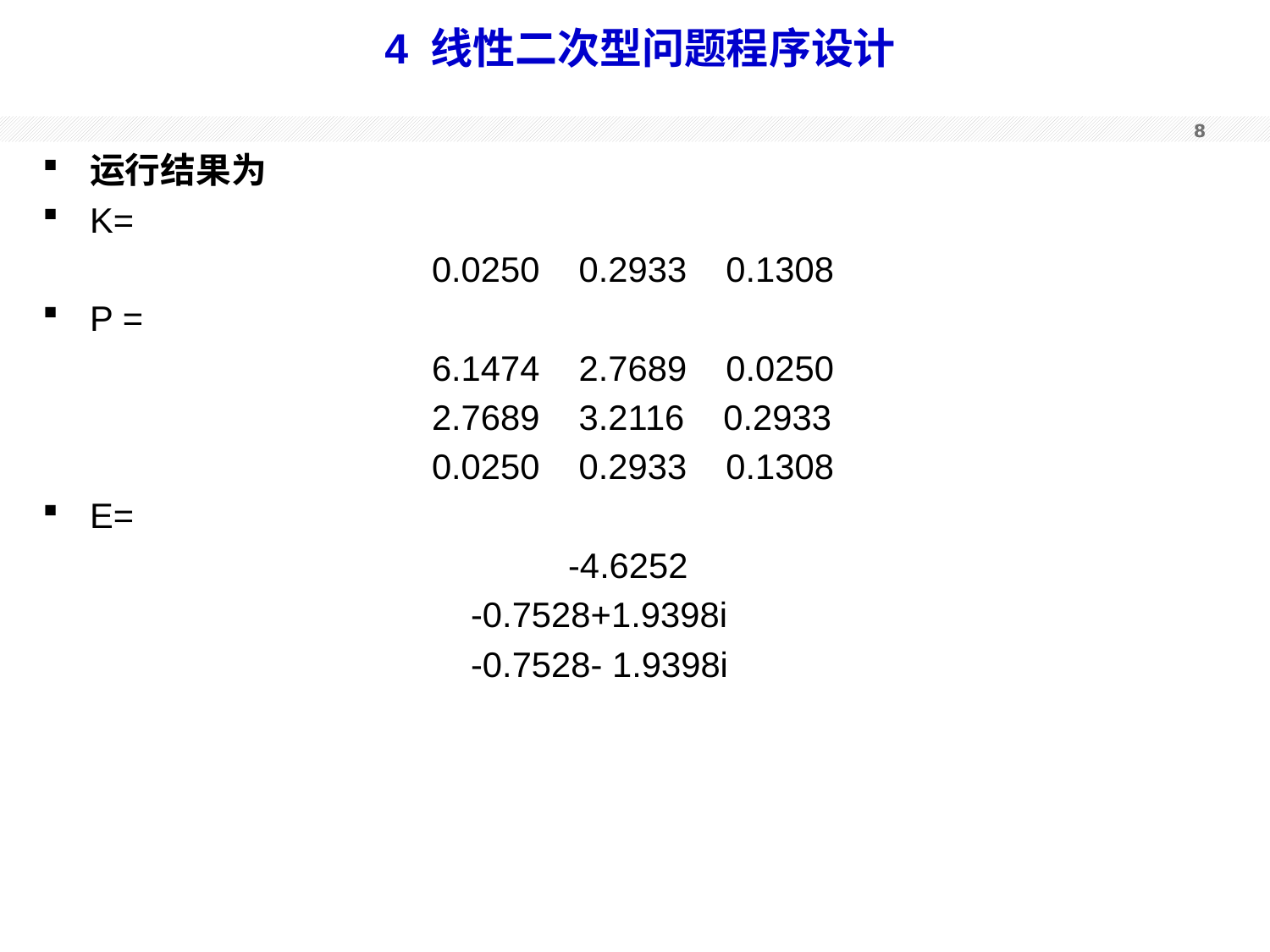

# 4 线性二次型问题程序设计
运行结果为
K=
                                        0.0250    0.2933    0.1308
P =
                                        6.1474    2.7689    0.0250
                                        2.7689    3.2116    0.2933
                                        0.0250    0.2933    0.1308
E=
                                                      -4.6252
                                            -0.7528+1.9398i
                                            -0.7528- 1.9398i